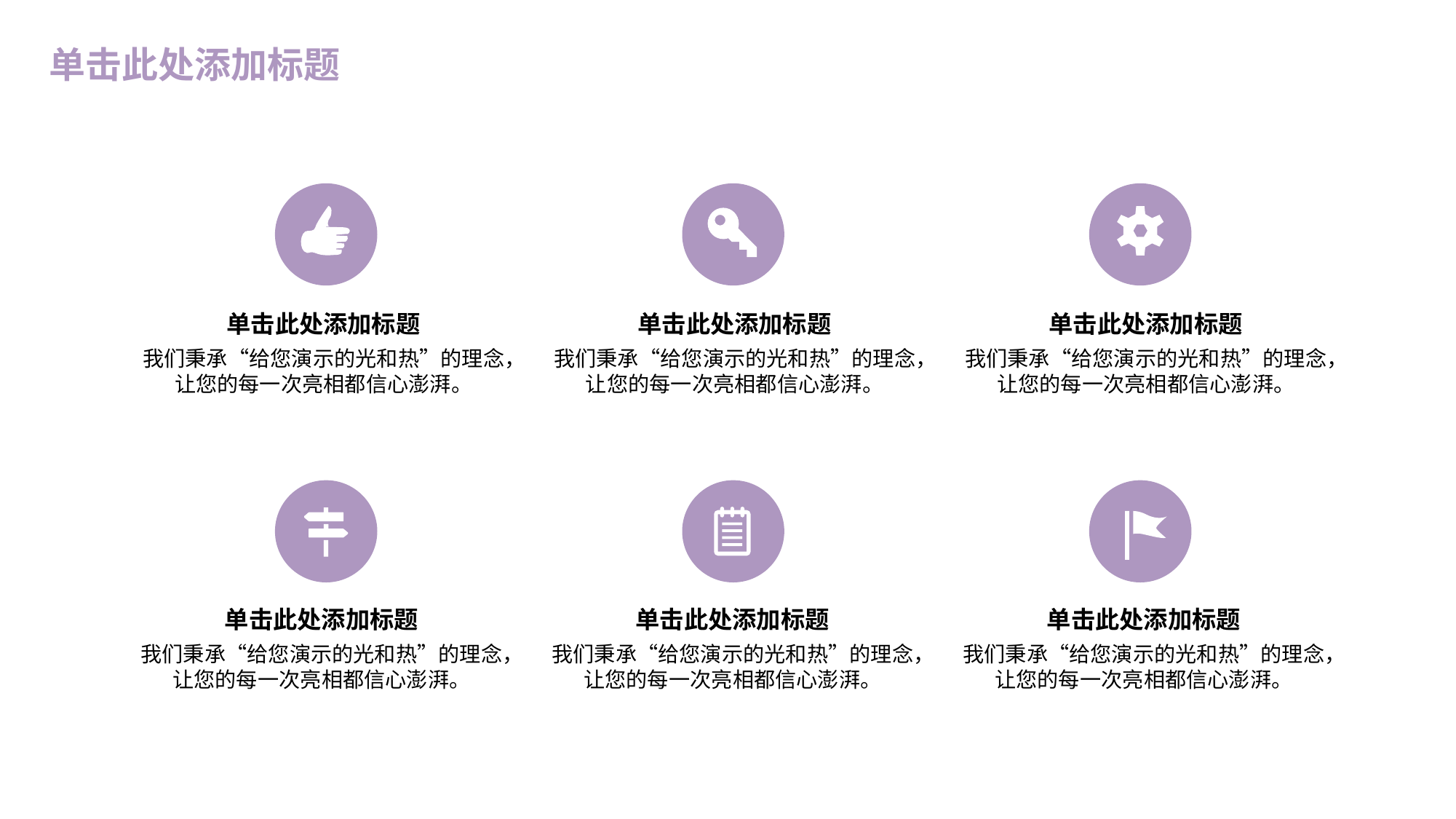

单击此处添加标题

单击此处添加标题
我们秉承“给您演示的光和热”的理念，让您的每一次亮相都信心澎湃。
单击此处添加标题
我们秉承“给您演示的光和热”的理念，让您的每一次亮相都信心澎湃。
单击此处添加标题
我们秉承“给您演示的光和热”的理念，让您的每一次亮相都信心澎湃。

单击此处添加标题
我们秉承“给您演示的光和热”的理念，让您的每一次亮相都信心澎湃。
单击此处添加标题
我们秉承“给您演示的光和热”的理念，让您的每一次亮相都信心澎湃。
单击此处添加标题
我们秉承“给您演示的光和热”的理念，让您的每一次亮相都信心澎湃。